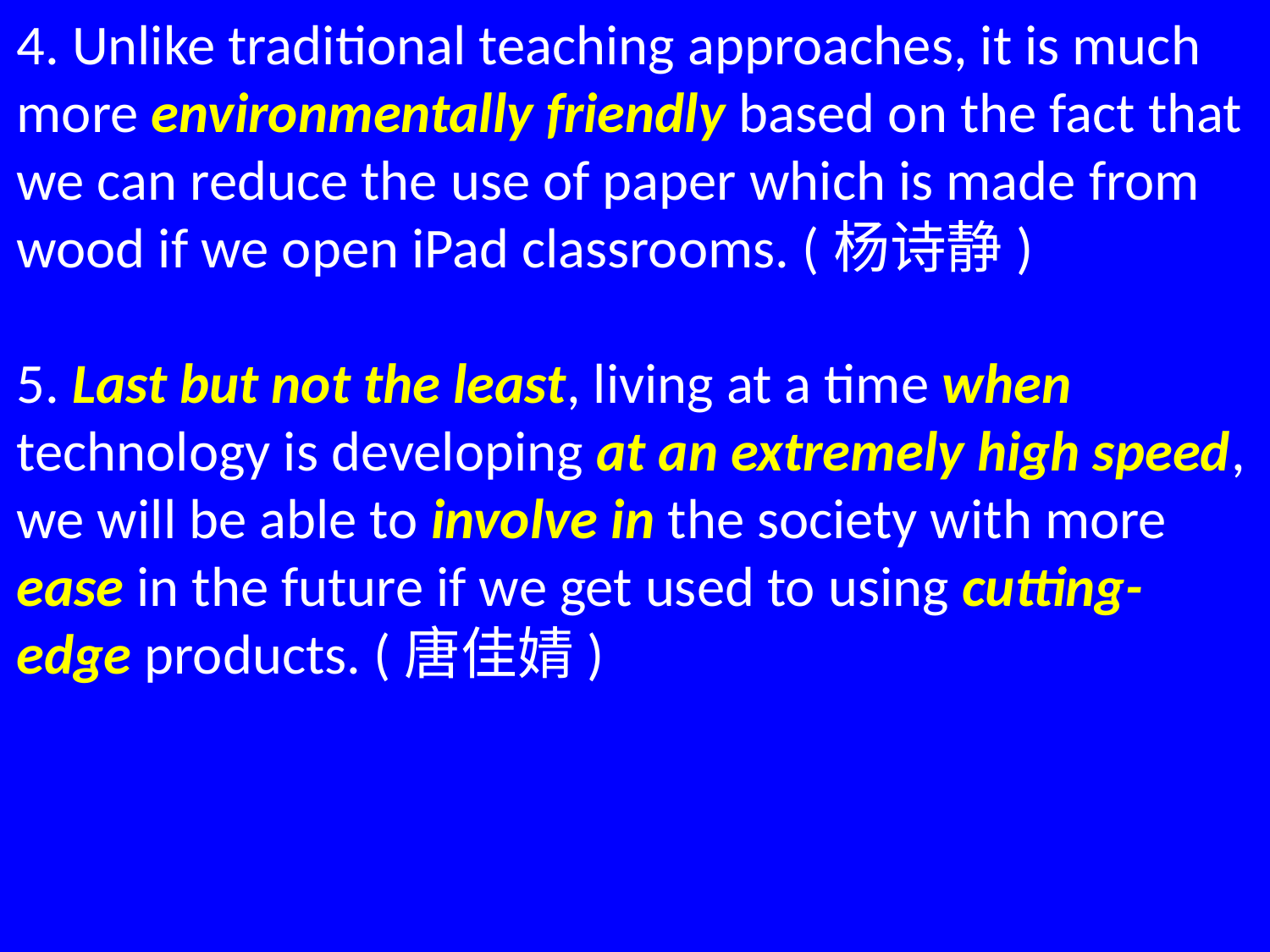

4. Unlike traditional teaching approaches, it is much more environmentally friendly based on the fact that we can reduce the use of paper which is made from wood if we open iPad classrooms. (杨诗静)

5. Last but not the least, living at a time when technology is developing at an extremely high speed,
we will be able to involve in the society with more ease in the future if we get used to using cutting-edge products. (唐佳婧)